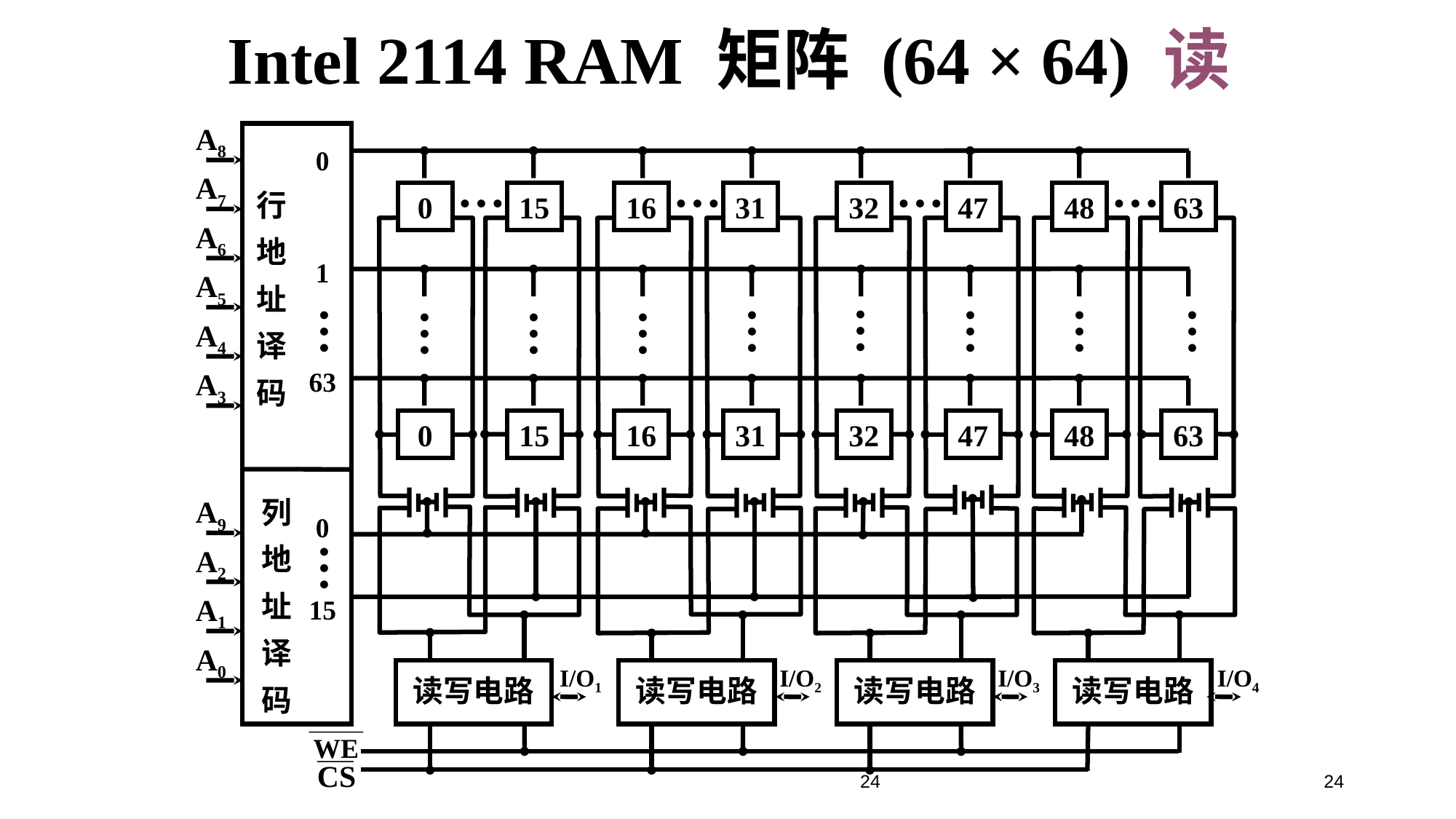

# Intel 2114 RAM 矩阵 (64 × 64) 读
A8
A7
A6
A5
A4
A3
A9
A2
A1
A0

0

…
…
…
…

0
15
16
31
32
47
48
63
行

地
1

址
…
…
…
…
…
…
…
…
…

译

63
码

0
15
16
31
32
47
48
63

列

0

…

地

址
15

译

I/O1
I/O2
I/O3
I/O4

读写电路
读写电路
读写电路
读写电路
码

WE

CS

24
24